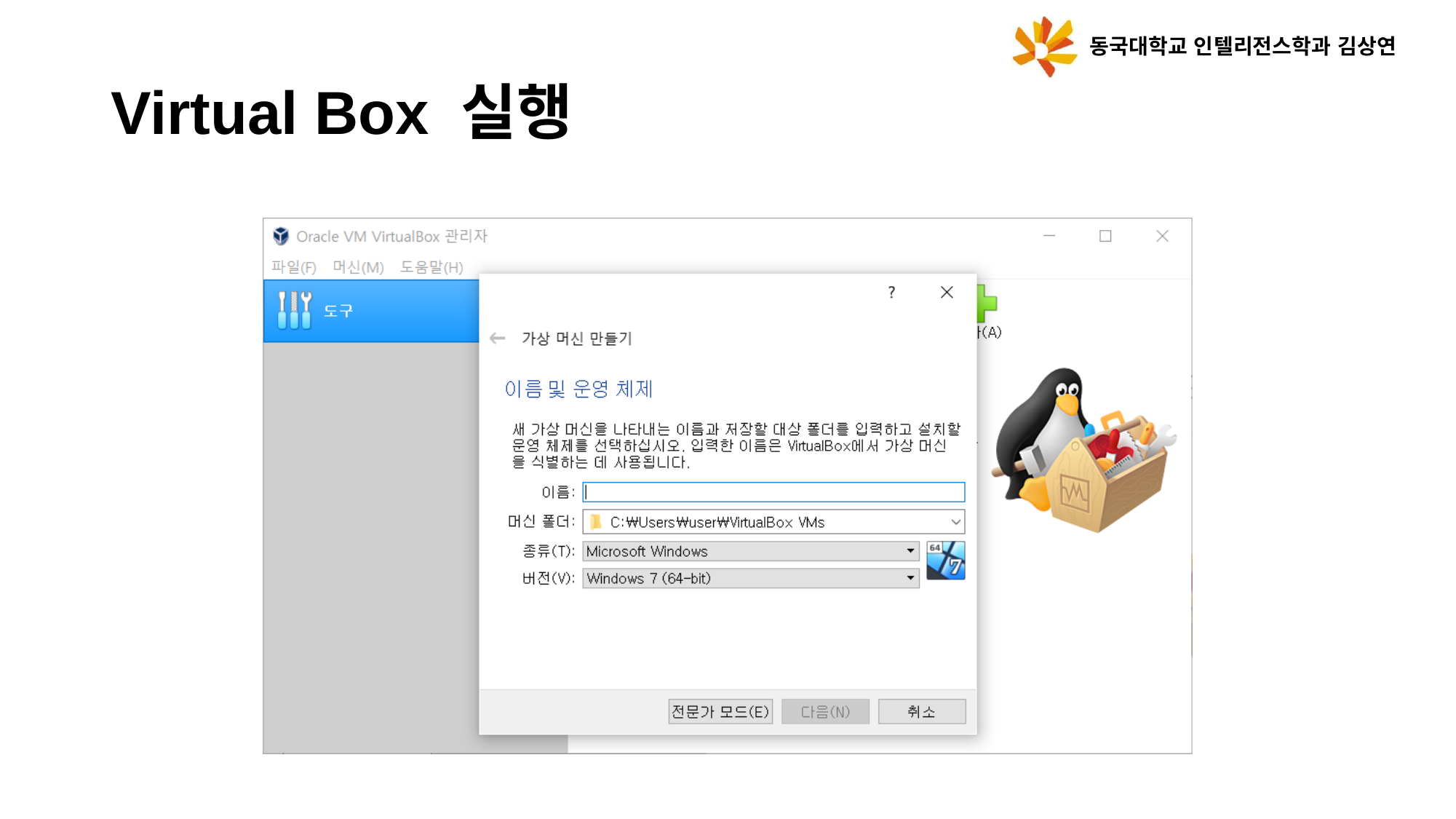

동국대학교 인텔리전스학과 김상연
Virtual Box 실행

클릭!